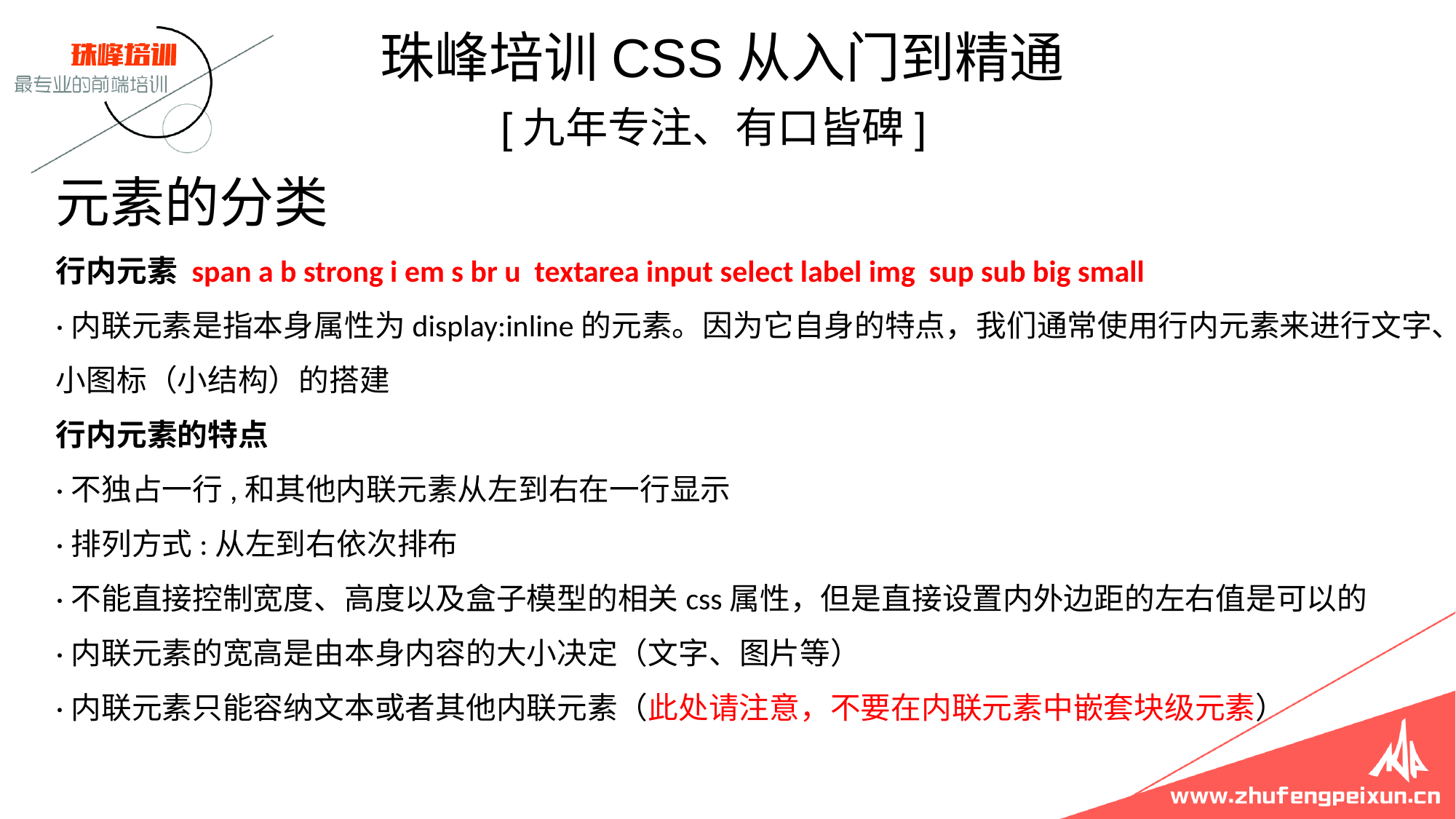

珠峰培训CSS从入门到精通
        [九年专注、有口皆碑]
# 元素的分类 行内元素 span a b strong i em s br u  textarea input select label img  sup sub big small ·内联元素是指本身属性为display:inline的元素。因为它自身的特点，我们通常使用行内元素来进行文字、小图标（小结构）的搭建 行内元素的特点 ·不独占一行,和其他内联元素从左到右在一行显示 ·排列方式:从左到右依次排布 ·不能直接控制宽度、高度以及盒子模型的相关css属性，但是直接设置内外边距的左右值是可以的 ·内联元素的宽高是由本身内容的大小决定（文字、图片等） ·内联元素只能容纳文本或者其他内联元素（此处请注意，不要在内联元素中嵌套块级元素）